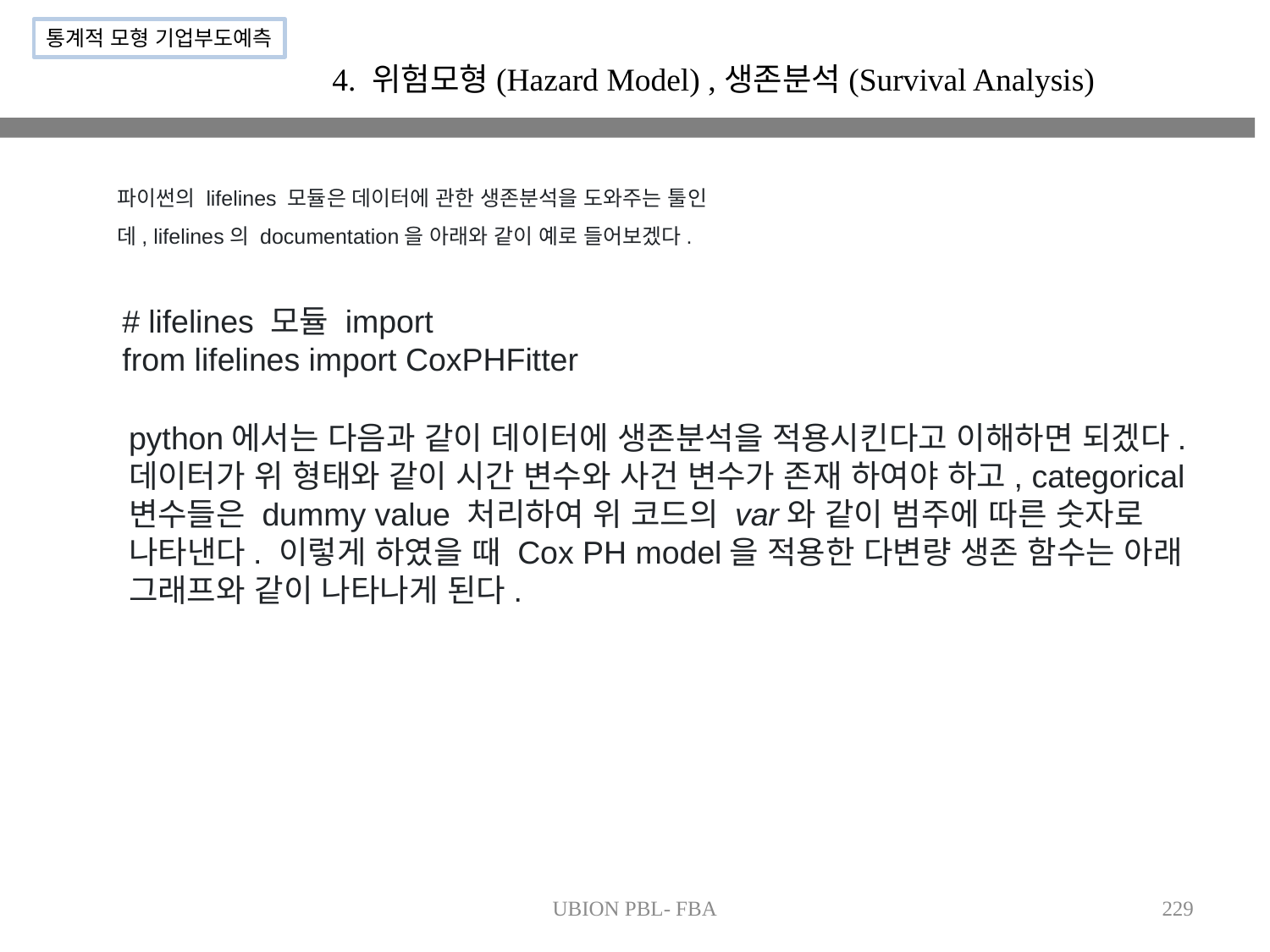

통계적 모형 기업부도예측

4. 위험모형(Hazard Model) ,생존분석(Survival Analysis)

파이썬의 lifelines 모듈은 데이터에 관한 생존분석을 도와주는 툴인데, lifelines의 documentation을 아래와 같이 예로 들어보겠다.
# lifelines 모듈 import
from lifelines import CoxPHFitter
python에서는 다음과 같이 데이터에 생존분석을 적용시킨다고 이해하면 되겠다. 데이터가 위 형태와 같이 시간 변수와 사건 변수가 존재 하여야 하고, categorical 변수들은 dummy value 처리하여 위 코드의 var와 같이 범주에 따른 숫자로 나타낸다. 이렇게 하였을 때 Cox PH model을 적용한 다변량 생존 함수는 아래 그래프와 같이 나타나게 된다.
UBION PBL- FBA
229